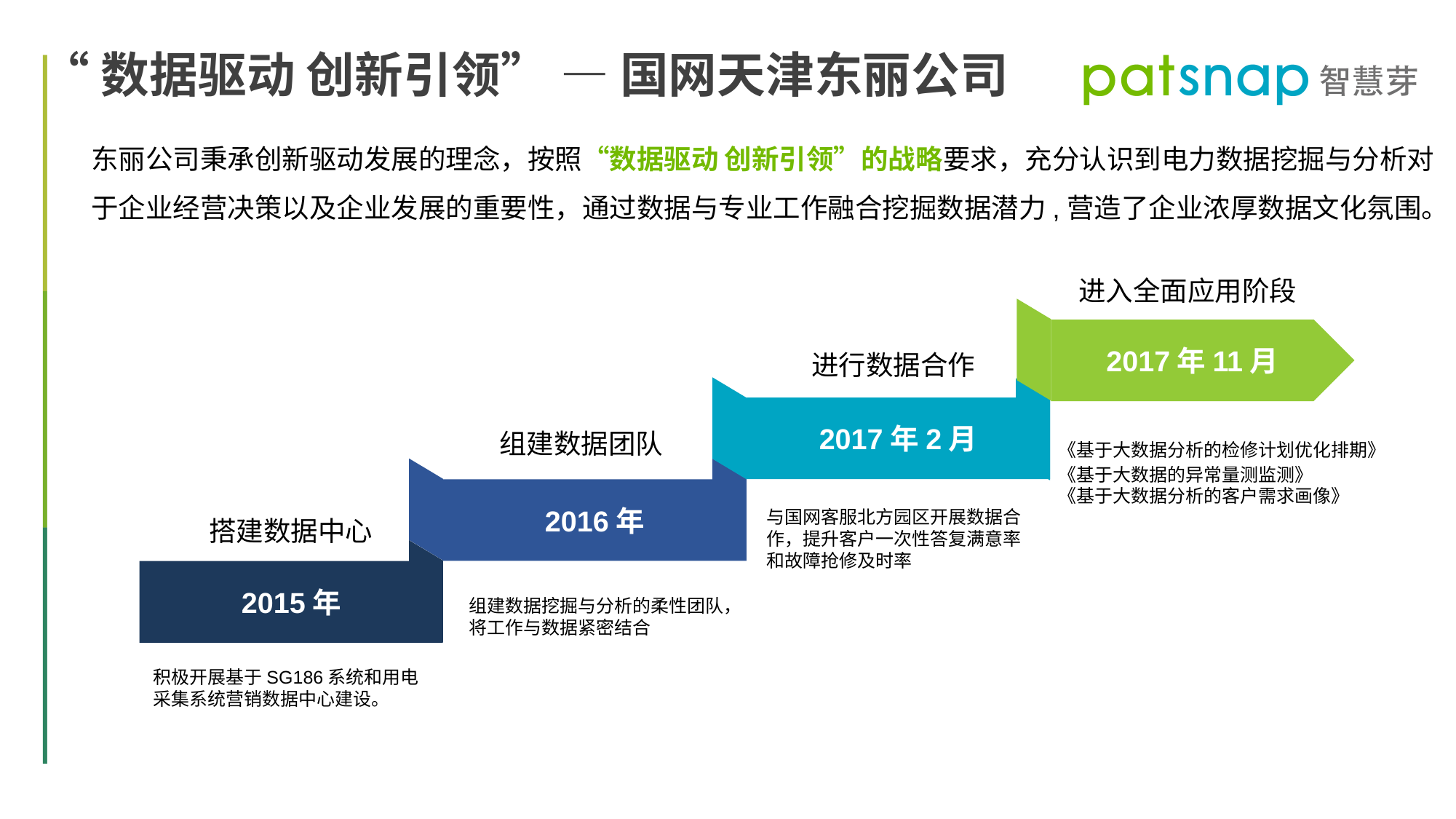

“数据驱动 创新引领” — 国网天津东丽公司
东丽公司秉承创新驱动发展的理念，按照“数据驱动 创新引领”的战略要求，充分认识到电力数据挖掘与分析对于企业经营决策以及企业发展的重要性，通过数据与专业工作融合挖掘数据潜力,营造了企业浓厚数据文化氛围。
进入全面应用阶段
2017年11月

进行数据合作
2017年2月

组建数据团队
《基于大数据分析的检修计划优化排期》
《基于大数据的异常量测监测》
《基于大数据分析的客户需求画像》
2016年

与国网客服北方园区开展数据合作，提升客户一次性答复满意率和故障抢修及时率
搭建数据中心
2015年

组建数据挖掘与分析的柔性团队，将工作与数据紧密结合
积极开展基于SG186系统和用电采集系统营销数据中心建设。